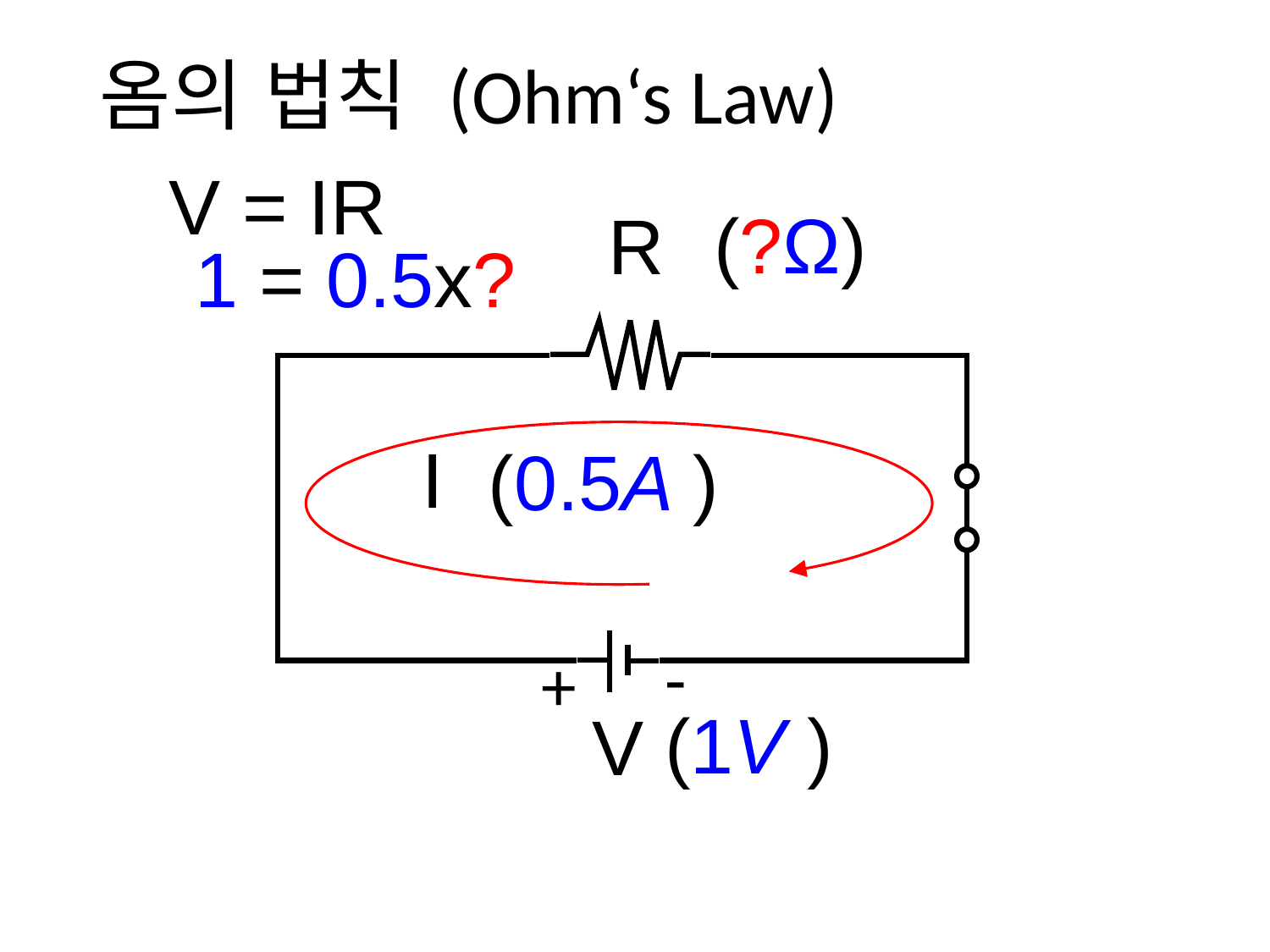

옴의 법칙 (Ohm‘s Law)
V = IR
(?Ω)
R
1 = 0.5x?

I
(0.5A )

-

+
(1V )
V